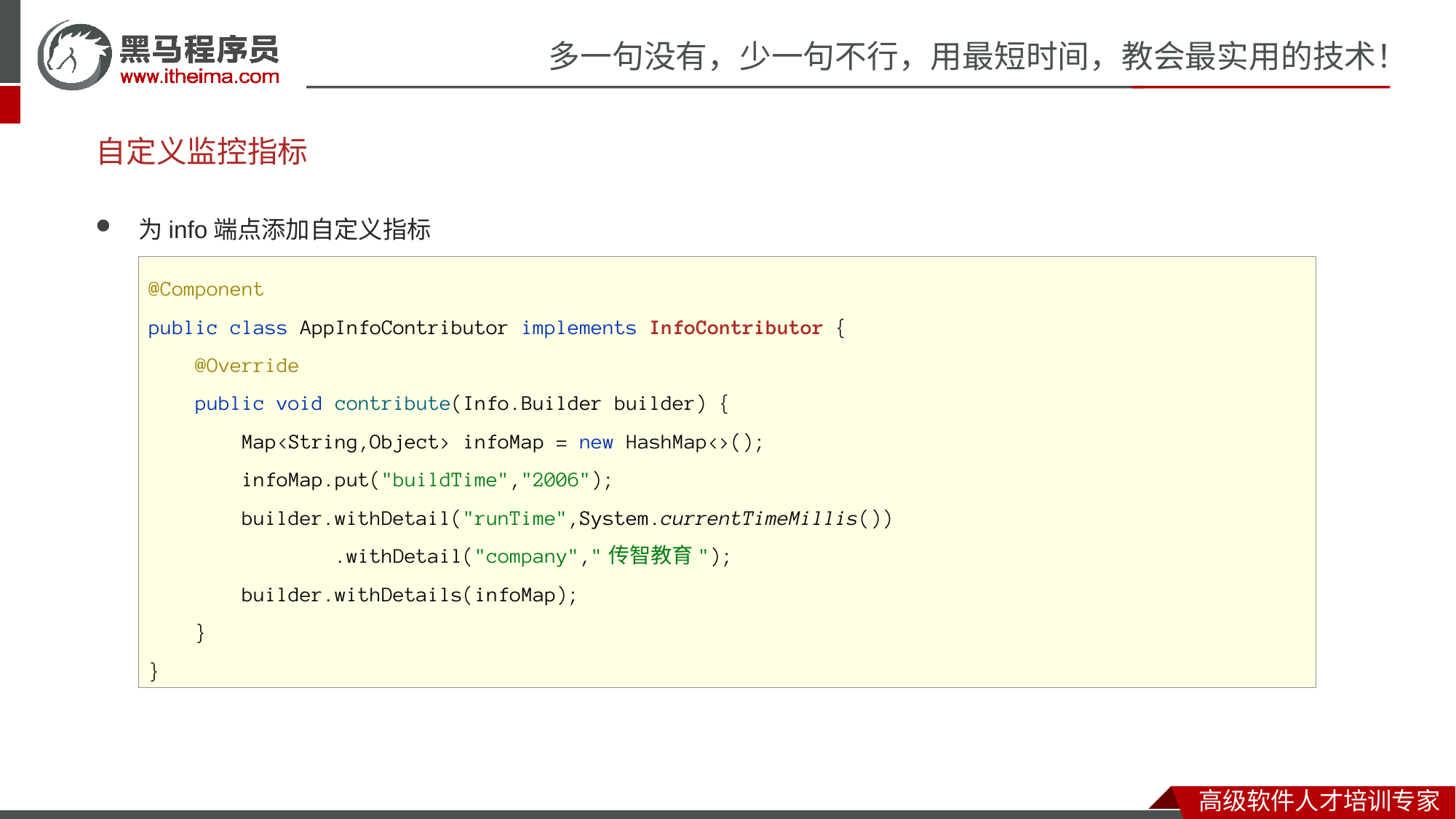

# 自定义监控指标
为info端点添加自定义指标

@Component
public class AppInfoContributor implements InfoContributor {
    @Override
    public void contribute(Info.Builder builder) {
        Map<String,Object> infoMap = new HashMap<>();
        infoMap.put("buildTime","2006");
        builder.withDetail("runTime",System.currentTimeMillis())
                .withDetail("company","传智教育");
        builder.withDetails(infoMap);
    }
}